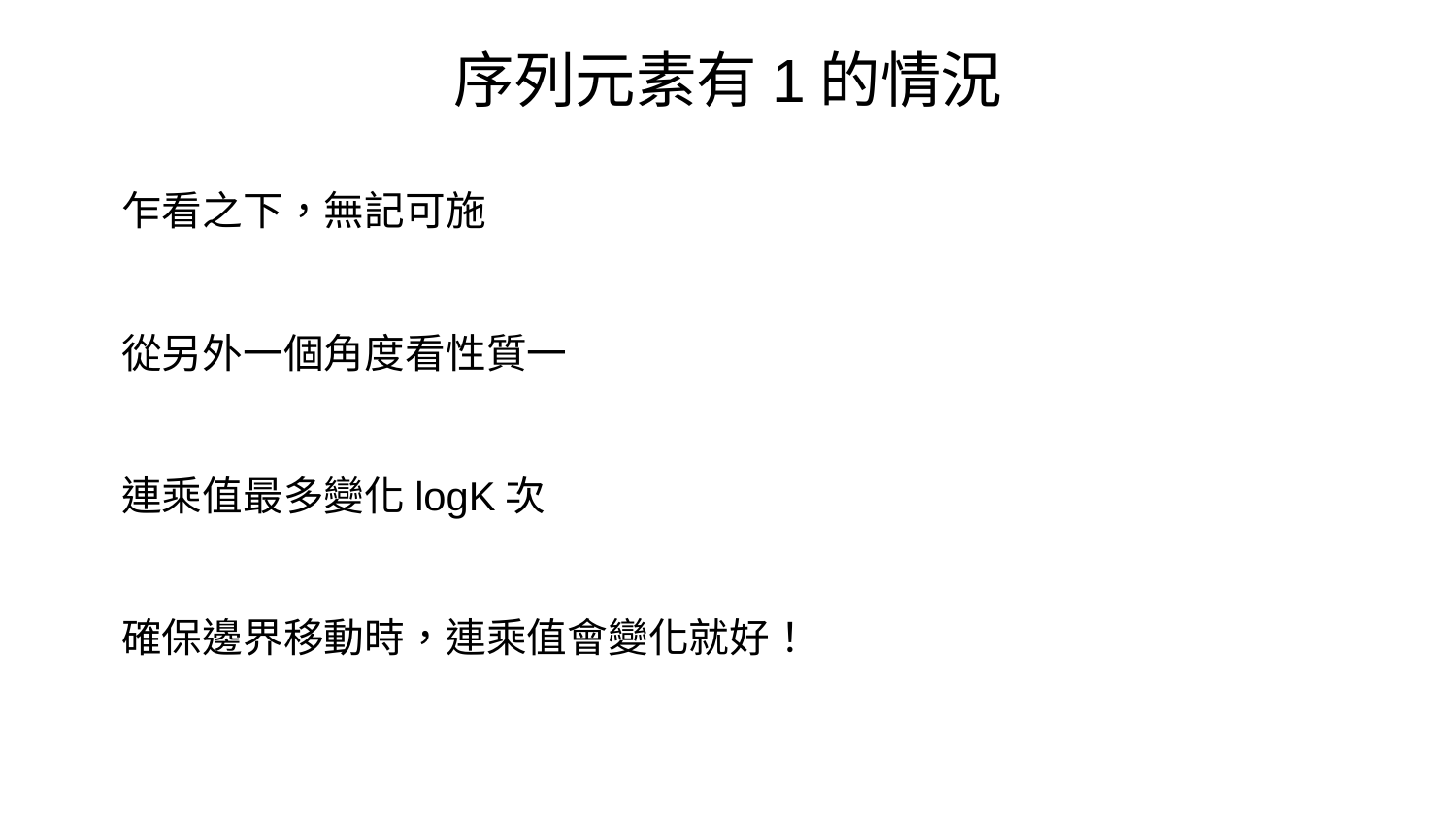

序列元素有1的情況
乍看之下，無記可施

從另外一個角度看性質一
連乘值最多變化logK次

確保邊界移動時，連乘值會變化就好！